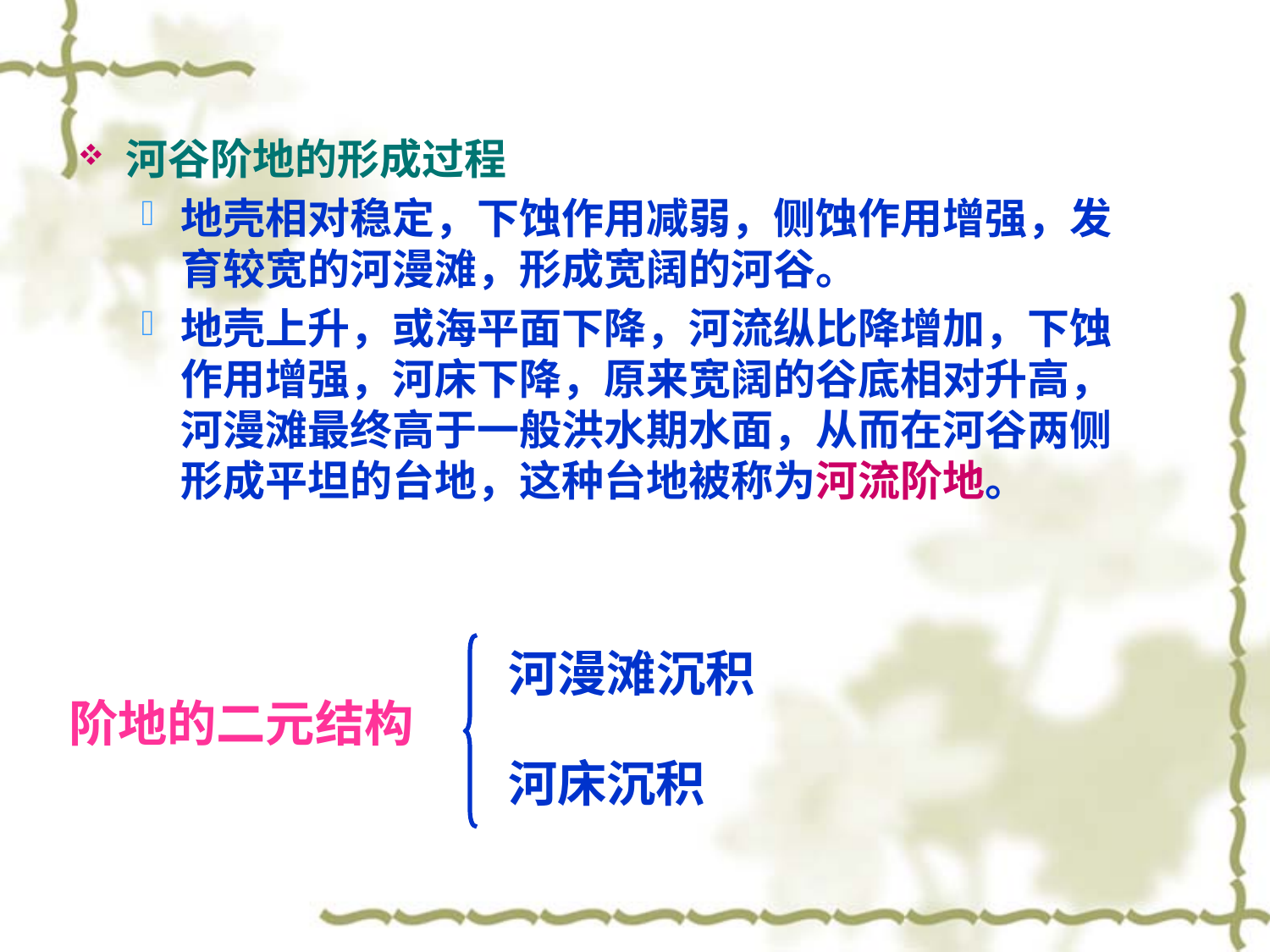

河谷阶地的形成过程
地壳相对稳定，下蚀作用减弱，侧蚀作用增强，发育较宽的河漫滩，形成宽阔的河谷。
地壳上升，或海平面下降，河流纵比降增加，下蚀作用增强，河床下降，原来宽阔的谷底相对升高，河漫滩最终高于一般洪水期水面，从而在河谷两侧形成平坦的台地，这种台地被称为河流阶地。

河漫滩沉积
阶地的二元结构
河床沉积